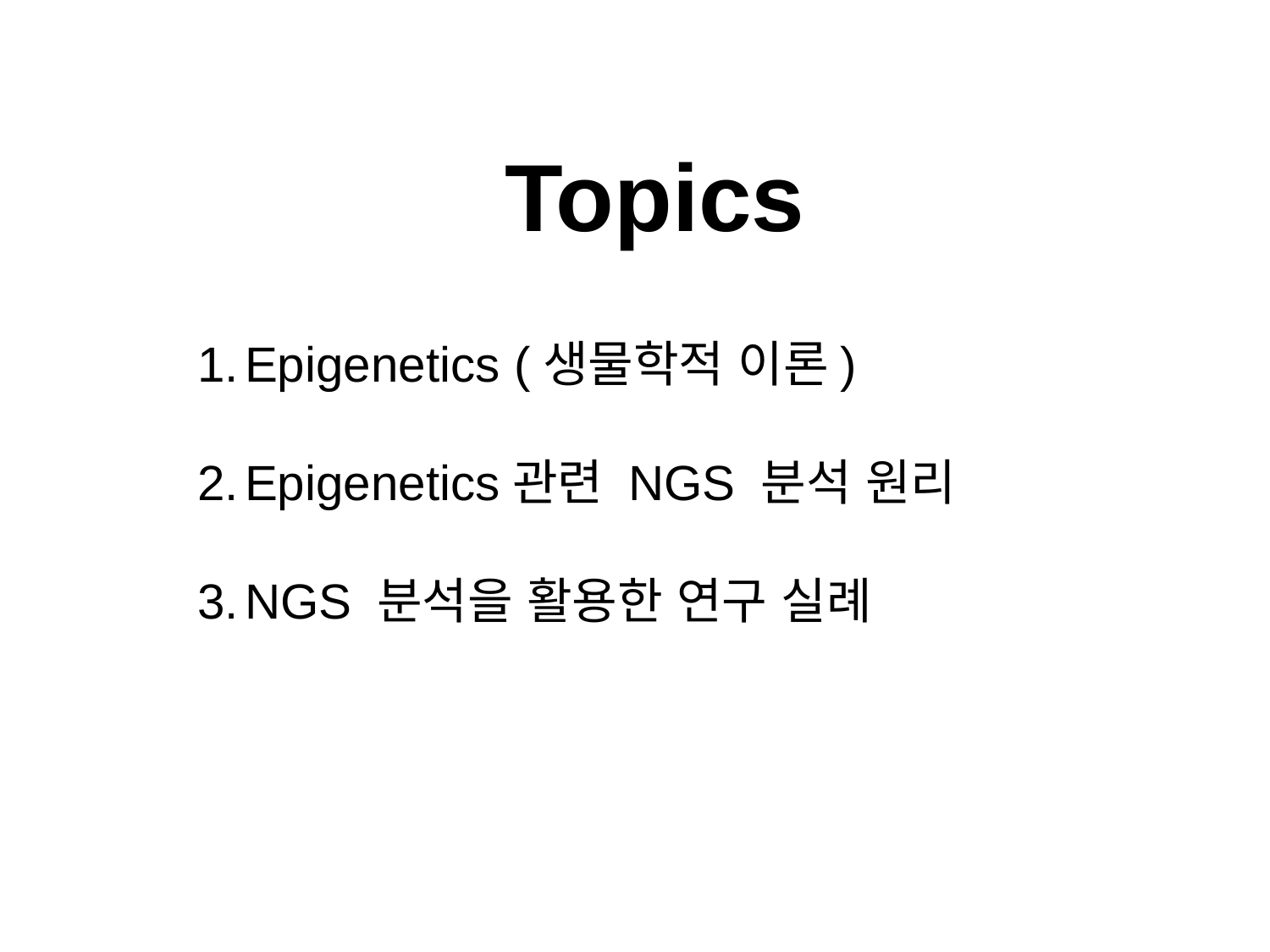

Topics
Epigenetics (생물학적 이론)

Epigenetics관련 NGS 분석 원리

NGS 분석을 활용한 연구 실례